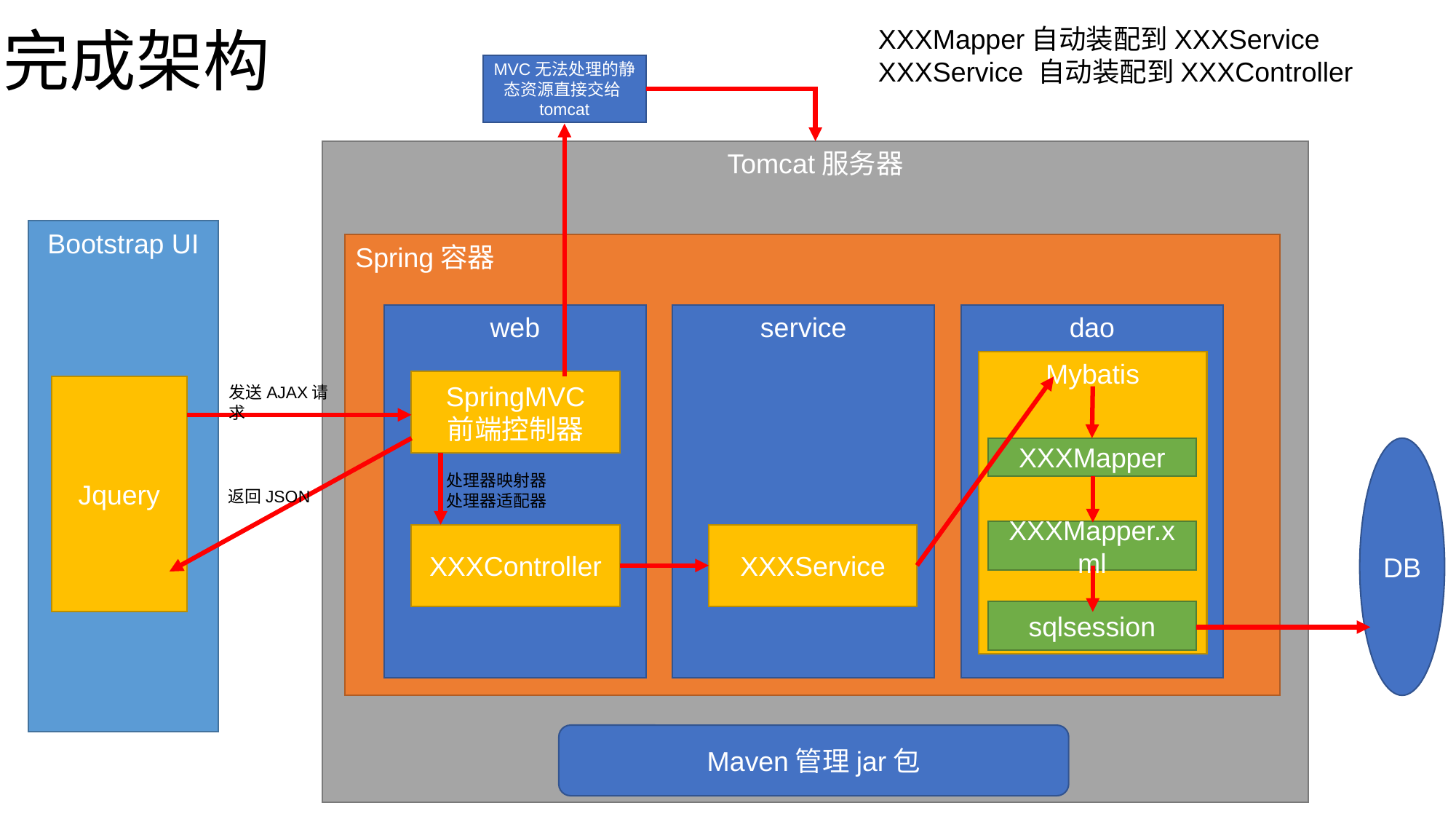

# 完成架构
XXXMapper自动装配到XXXService
XXXService 自动装配到XXXController
MVC无法处理的静态资源直接交给tomcat
Tomcat服务器
Bootstrap UI
Spring容器
web
service
dao
Mybatis
SpringMVC
前端控制器
Jquery
发送AJAX请求
XXXMapper
DB
处理器映射器
处理器适配器
返回JSON
XXXMapper.xml
XXXController
XXXService
sqlsession
Maven管理jar包